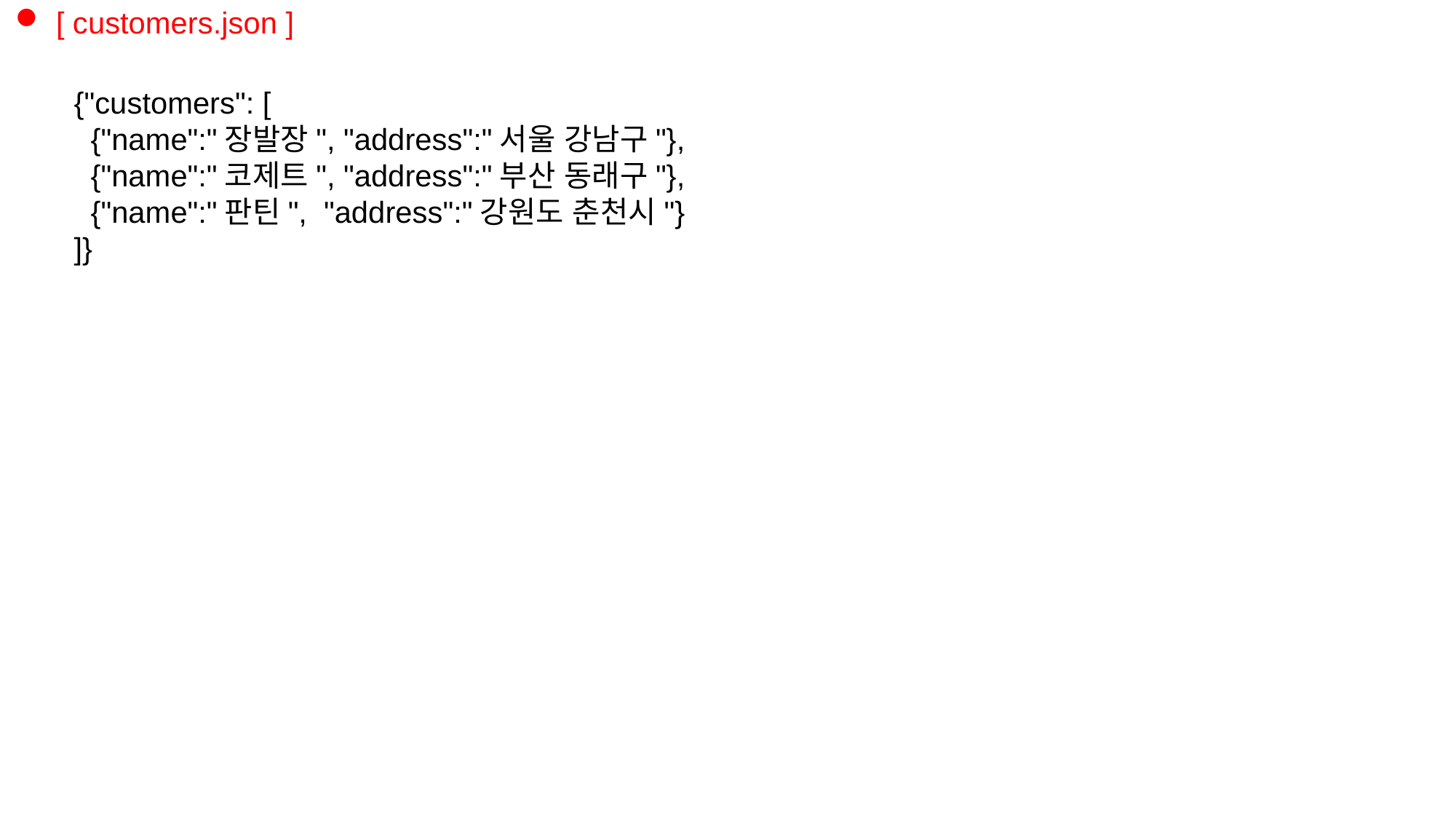

[ customers.json ]
{"customers": [
  {"name":"장발장", "address":"서울 강남구"},
  {"name":"코제트", "address":"부산 동래구"},
  {"name":"판틴",  "address":"강원도 춘천시"}
]}